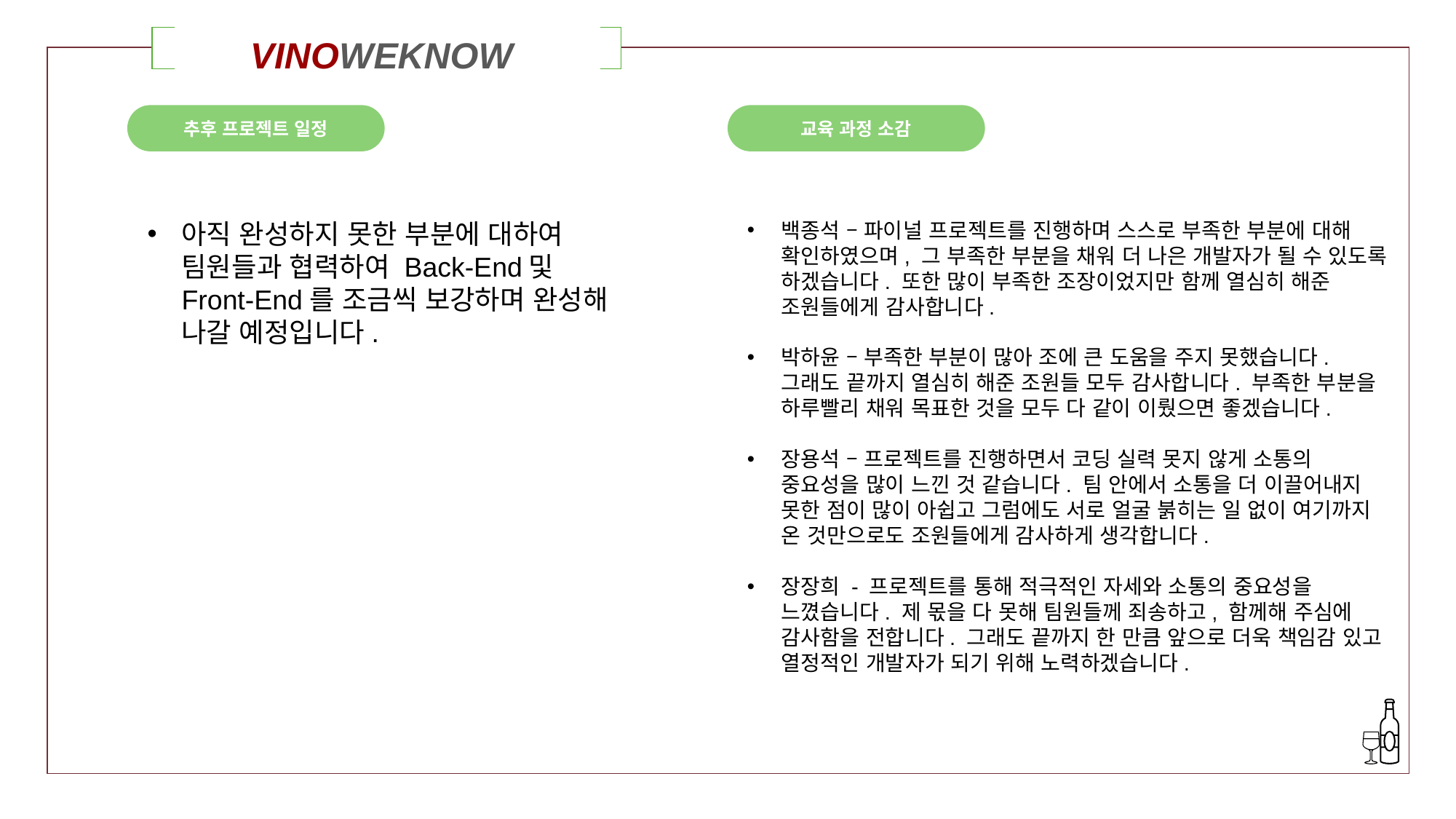

VINOWEKNOW
|  |  |  |
| --- | --- | --- |

추후 프로젝트 일정
교육 과정 소감
아직 완성하지 못한 부분에 대하여 팀원들과 협력하여 Back-End및 Front-End를 조금씩 보강하며 완성해 나갈 예정입니다.
백종석 – 파이널 프로젝트를 진행하며 스스로 부족한 부분에 대해 확인하였으며, 그 부족한 부분을 채워 더 나은 개발자가 될 수 있도록 하겠습니다. 또한 많이 부족한 조장이었지만 함께 열심히 해준 조원들에게 감사합니다.

박하윤 – 부족한 부분이 많아 조에 큰 도움을 주지 못했습니다. 그래도 끝까지 열심히 해준 조원들 모두 감사합니다. 부족한 부분을 하루빨리 채워 목표한 것을 모두 다 같이 이뤘으면 좋겠습니다.

장용석 – 프로젝트를 진행하면서 코딩 실력 못지 않게 소통의 중요성을 많이 느낀 것 같습니다. 팀 안에서 소통을 더 이끌어내지 못한 점이 많이 아쉽고 그럼에도 서로 얼굴 붉히는 일 없이 여기까지 온 것만으로도 조원들에게 감사하게 생각합니다.

장장희 - 프로젝트를 통해 적극적인 자세와 소통의 중요성을 느꼈습니다. 제 몫을 다 못해 팀원들께 죄송하고, 함께해 주심에 감사함을 전합니다. 그래도 끝까지 한 만큼 앞으로 더욱 책임감 있고 열정적인 개발자가 되기 위해 노력하겠습니다.